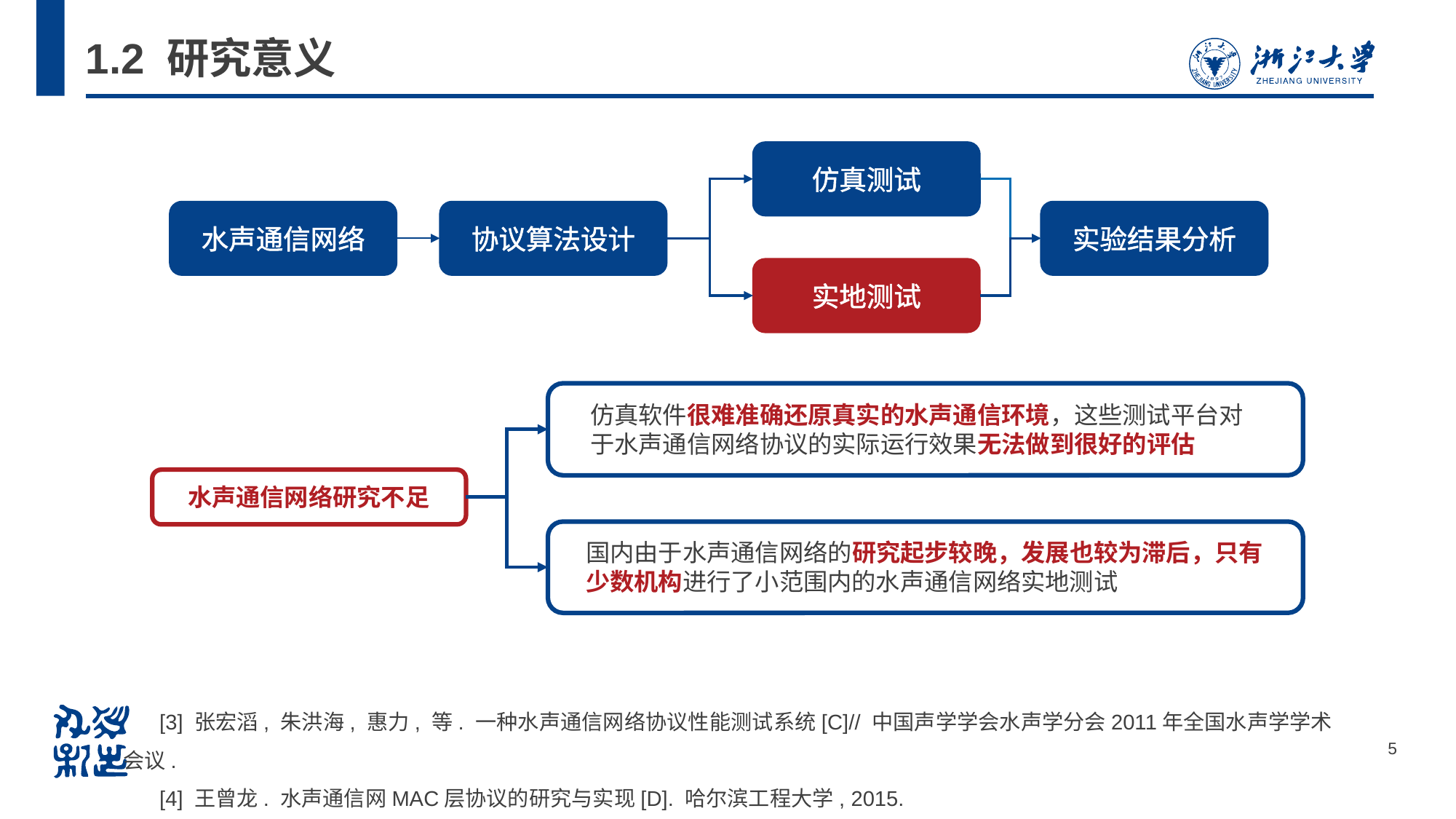

# 1.2 研究意义
仿真测试
水声通信网络
协议算法设计
实验结果分析
实地测试

仿真软件很难准确还原真实的水声通信环境，这些测试平台对于水声通信网络协议的实际运行效果无法做到很好的评估

水声通信网络研究不足

国内由于水声通信网络的研究起步较晚，发展也较为滞后，只有少数机构进行了小范围内的水声通信网络实地测试
[3] 张宏滔, 朱洪海, 惠力, 等. 一种水声通信网络协议性能测试系统[C]// 中国声学学会水声学分会2011年全国水声学学术会议.
[4] 王曾龙. 水声通信网MAC层协议的研究与实现[D]. 哈尔滨工程大学, 2015.
5